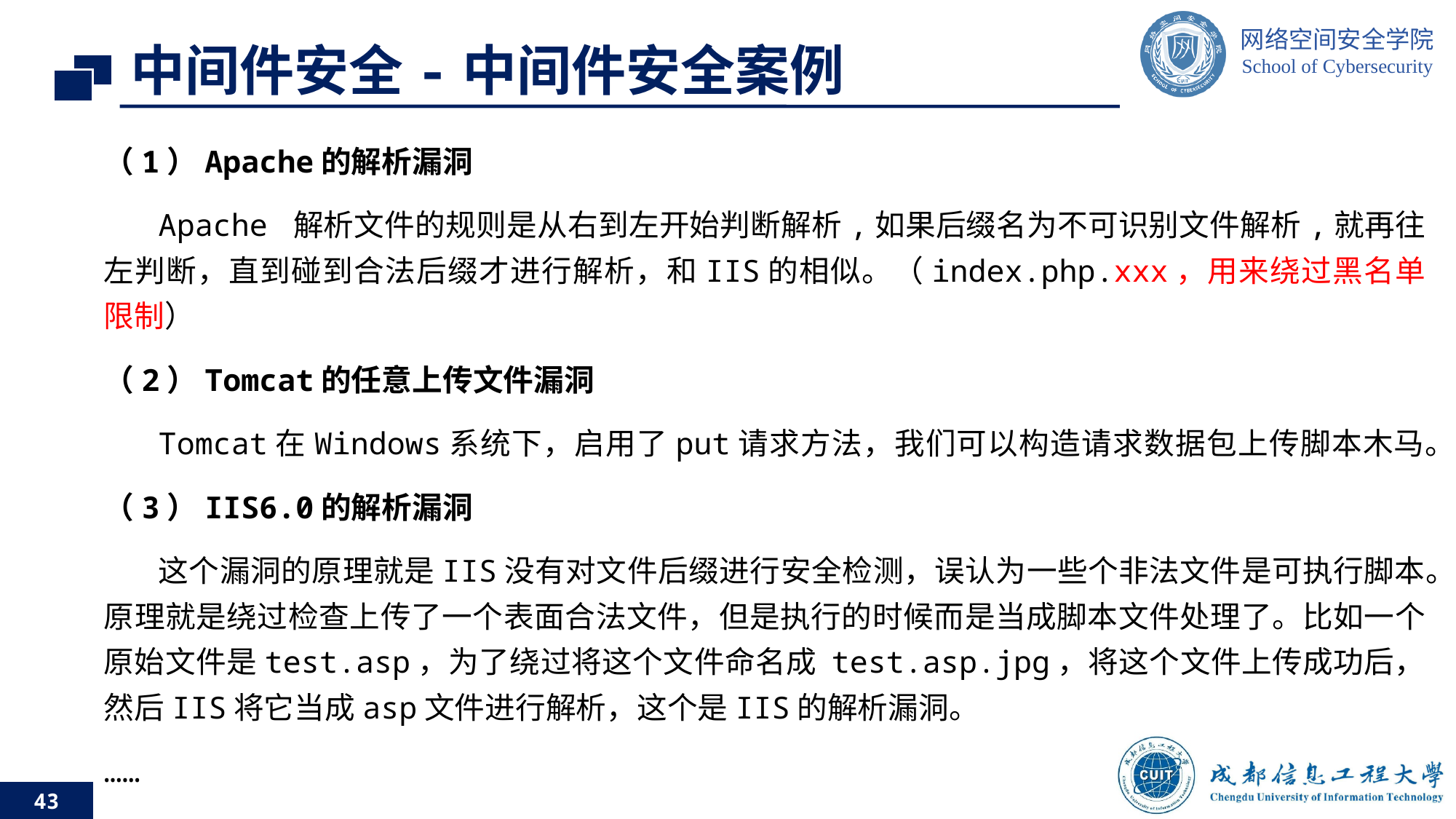

# 中间件安全-中间件安全案例
（1）Apache的解析漏洞
Apache 解析文件的规则是从右到左开始判断解析,如果后缀名为不可识别文件解析,就再往左判断，直到碰到合法后缀才进行解析，和IIS的相似。（index.php.xxx，用来绕过黑名单限制）
（2）Tomcat的任意上传文件漏洞
Tomcat在Windows系统下，启用了put请求方法，我们可以构造请求数据包上传脚本木马。
（3）IIS6.0的解析漏洞
这个漏洞的原理就是IIS没有对文件后缀进行安全检测，误认为一些个非法文件是可执行脚本。原理就是绕过检查上传了一个表面合法文件，但是执行的时候而是当成脚本文件处理了。比如一个原始文件是test.asp，为了绕过将这个文件命名成 test.asp.jpg，将这个文件上传成功后，然后IIS将它当成asp文件进行解析，这个是IIS的解析漏洞。
……

43